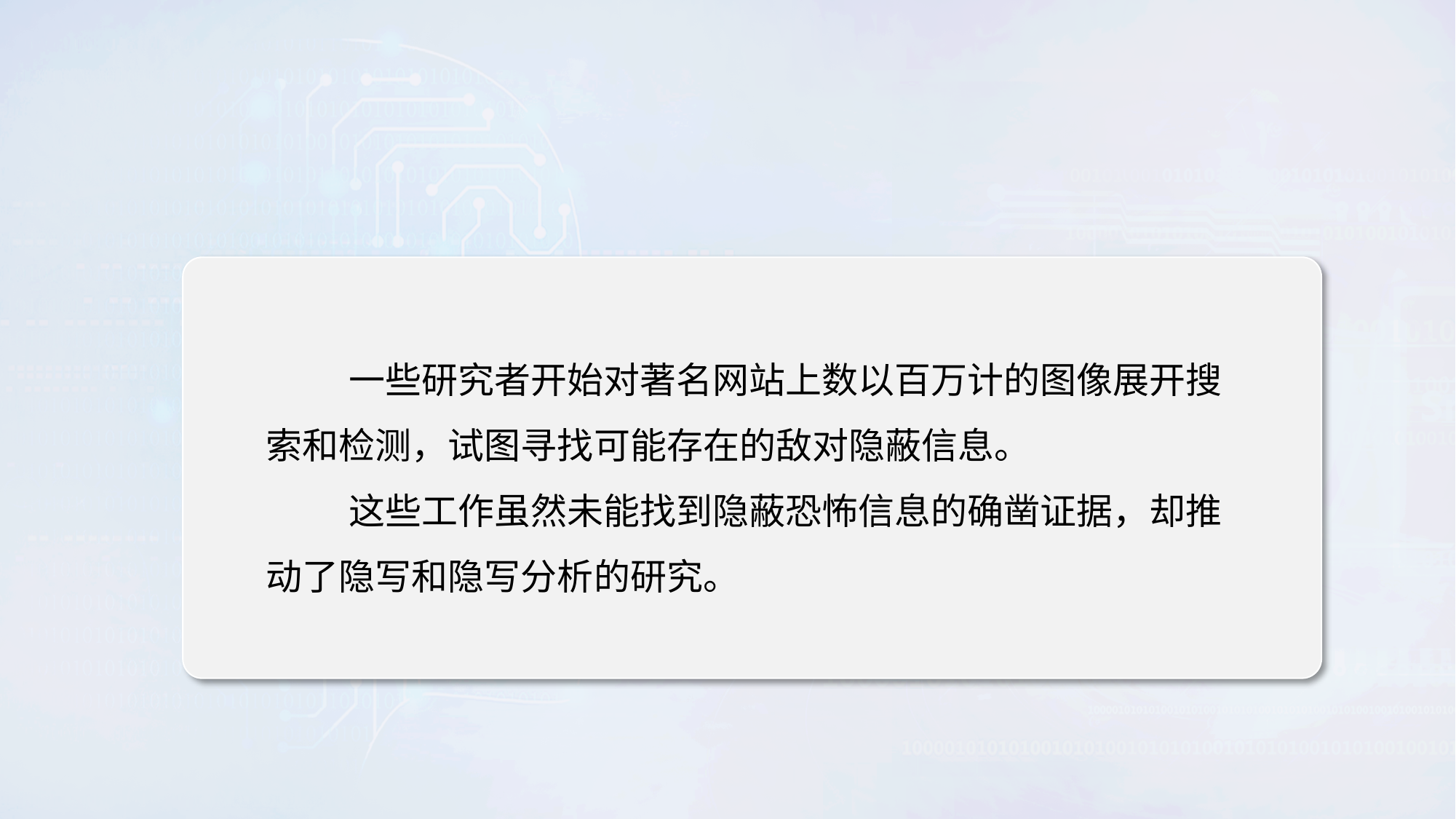

一些研究者开始对著名网站上数以百万计的图像展开搜索和检测，试图寻找可能存在的敌对隐蔽信息。
         这些工作虽然未能找到隐蔽恐怖信息的确凿证据，却推动了隐写和隐写分析的研究。